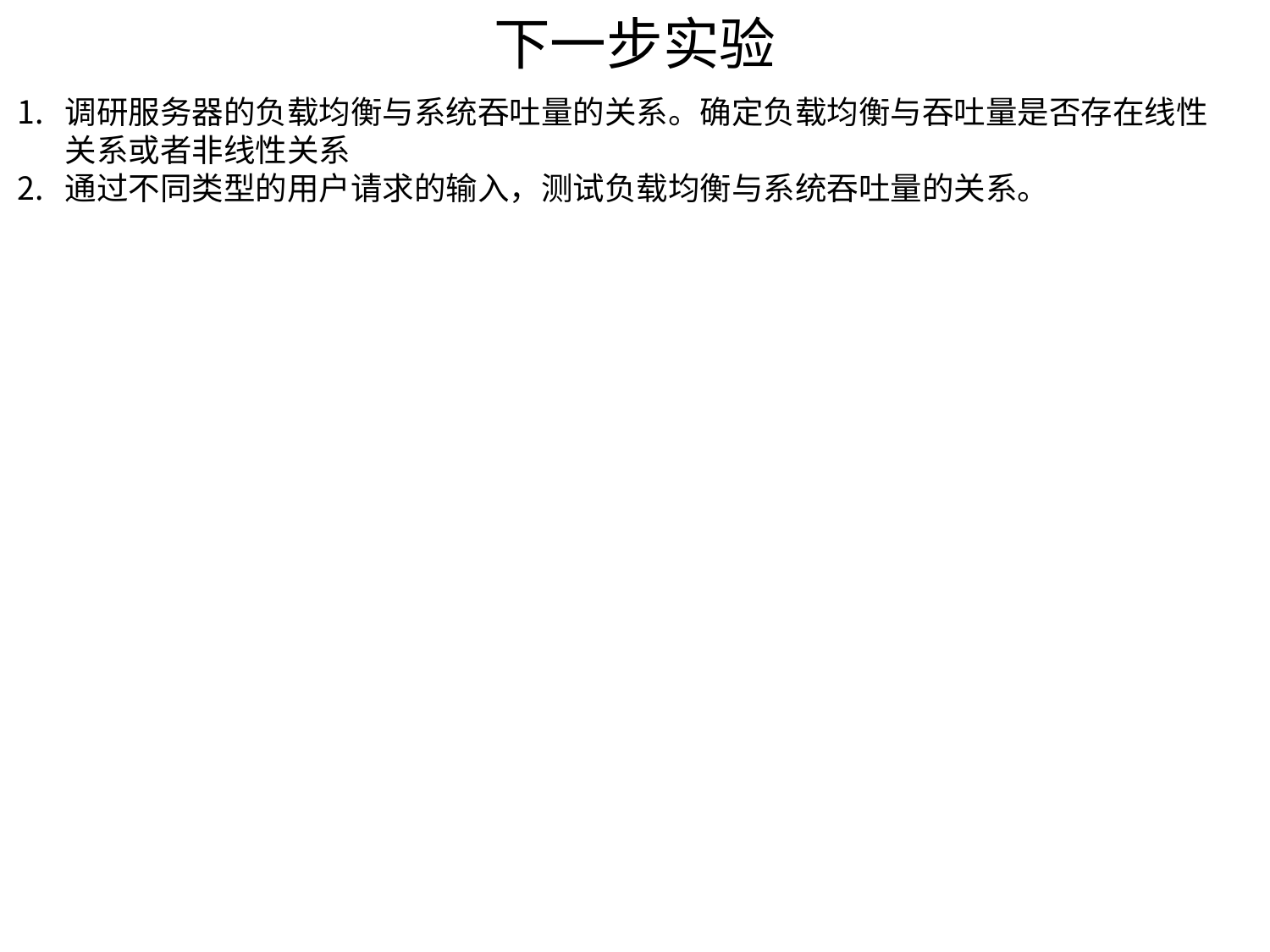

# 下一步实验
调研服务器的负载均衡与系统吞吐量的关系。确定负载均衡与吞吐量是否存在线性关系或者非线性关系
通过不同类型的用户请求的输入，测试负载均衡与系统吞吐量的关系。